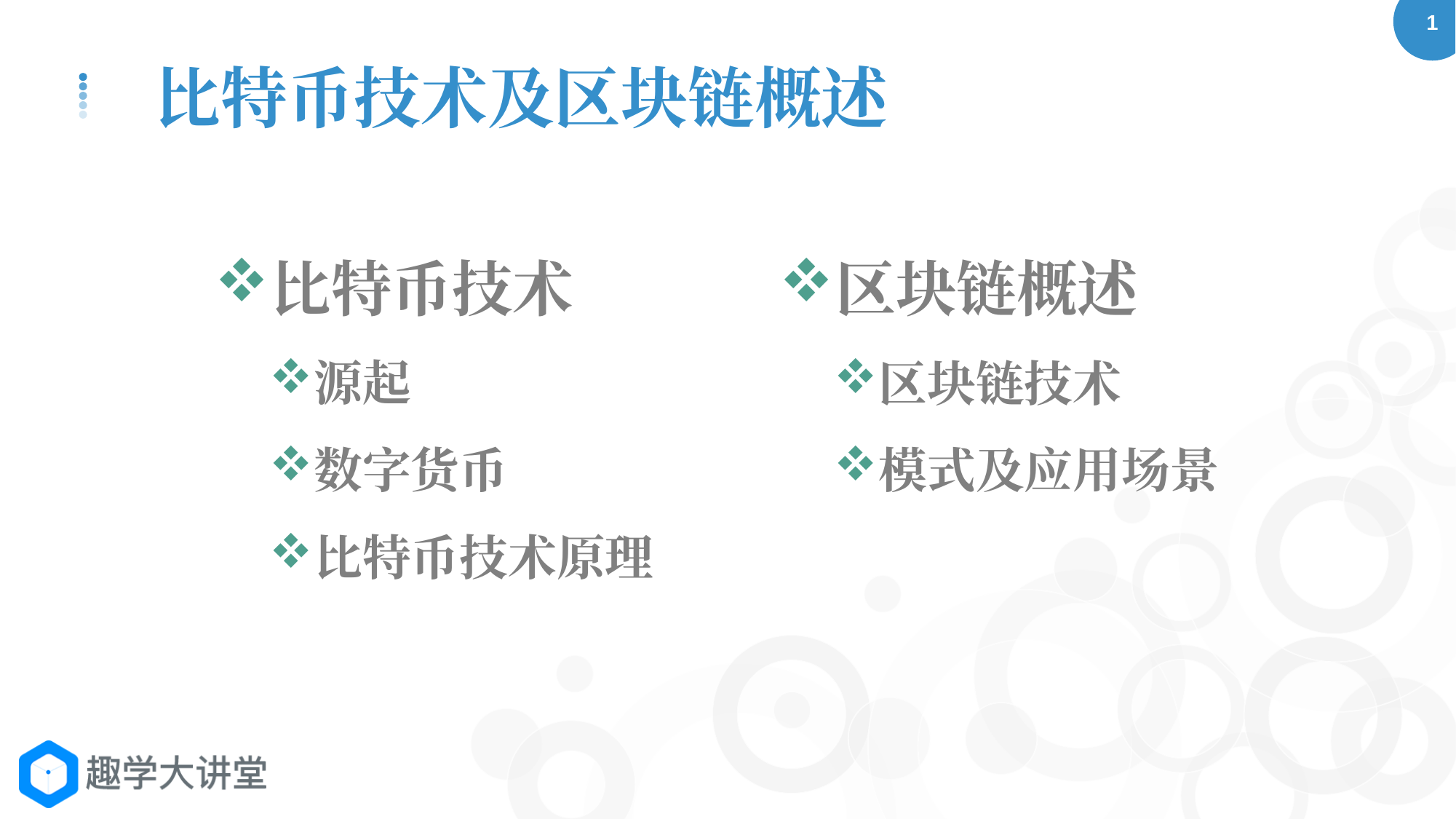

比特币技术及区块链概述
比特币技术
源起
数字货币
比特币技术原理
区块链概述
区块链技术
模式及应用场景